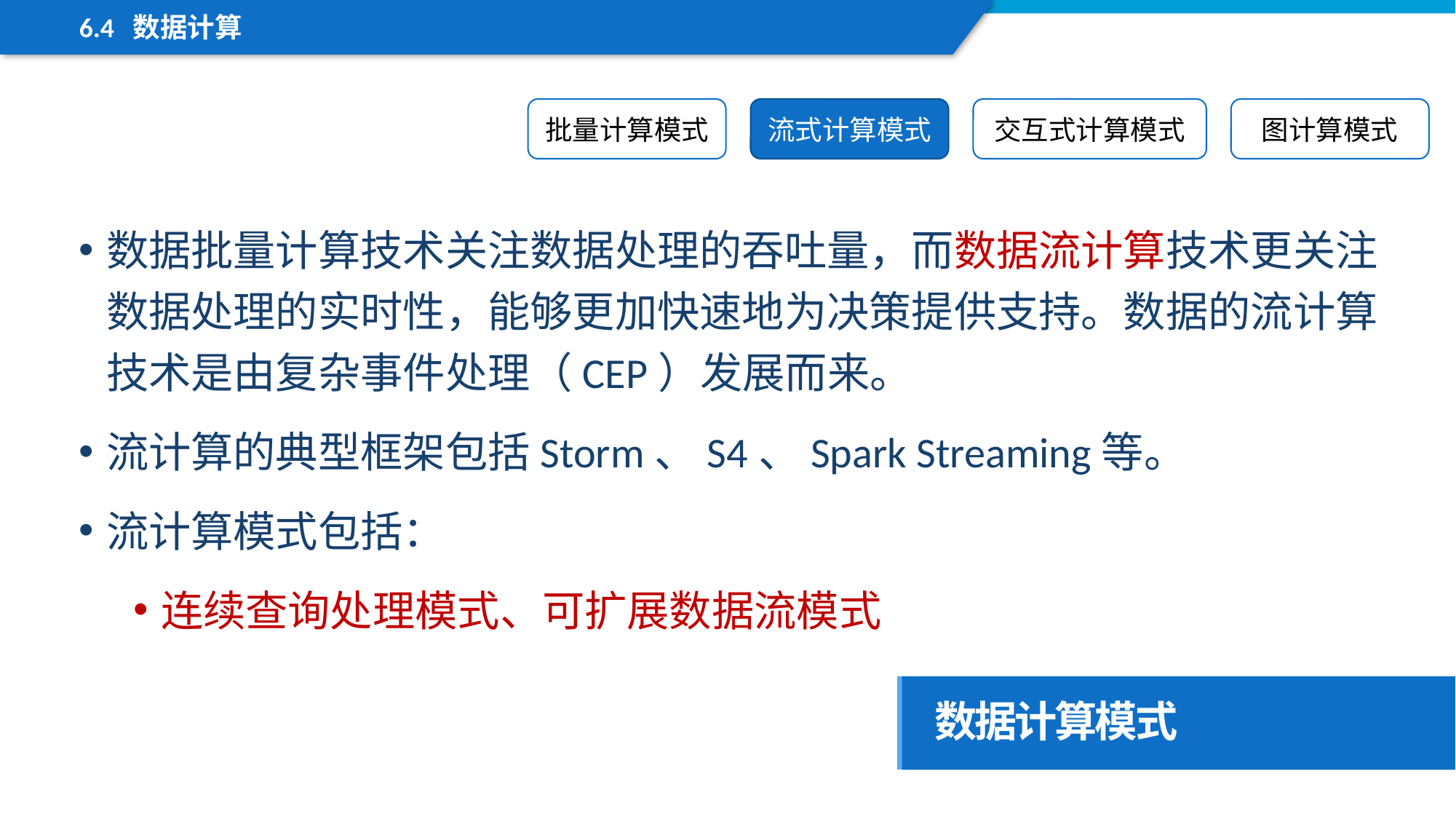

6.4  数据计算
批量计算模式
流式计算模式
交互式计算模式
图计算模式
数据批量计算技术关注数据处理的吞吐量，而数据流计算技术更关注数据处理的实时性，能够更加快速地为决策提供支持。数据的流计算技术是由复杂事件处理（CEP）发展而来。
流计算的典型框架包括Storm、S4、Spark Streaming等。
流计算模式包括：
连续查询处理模式、可扩展数据流模式
数据计算模式